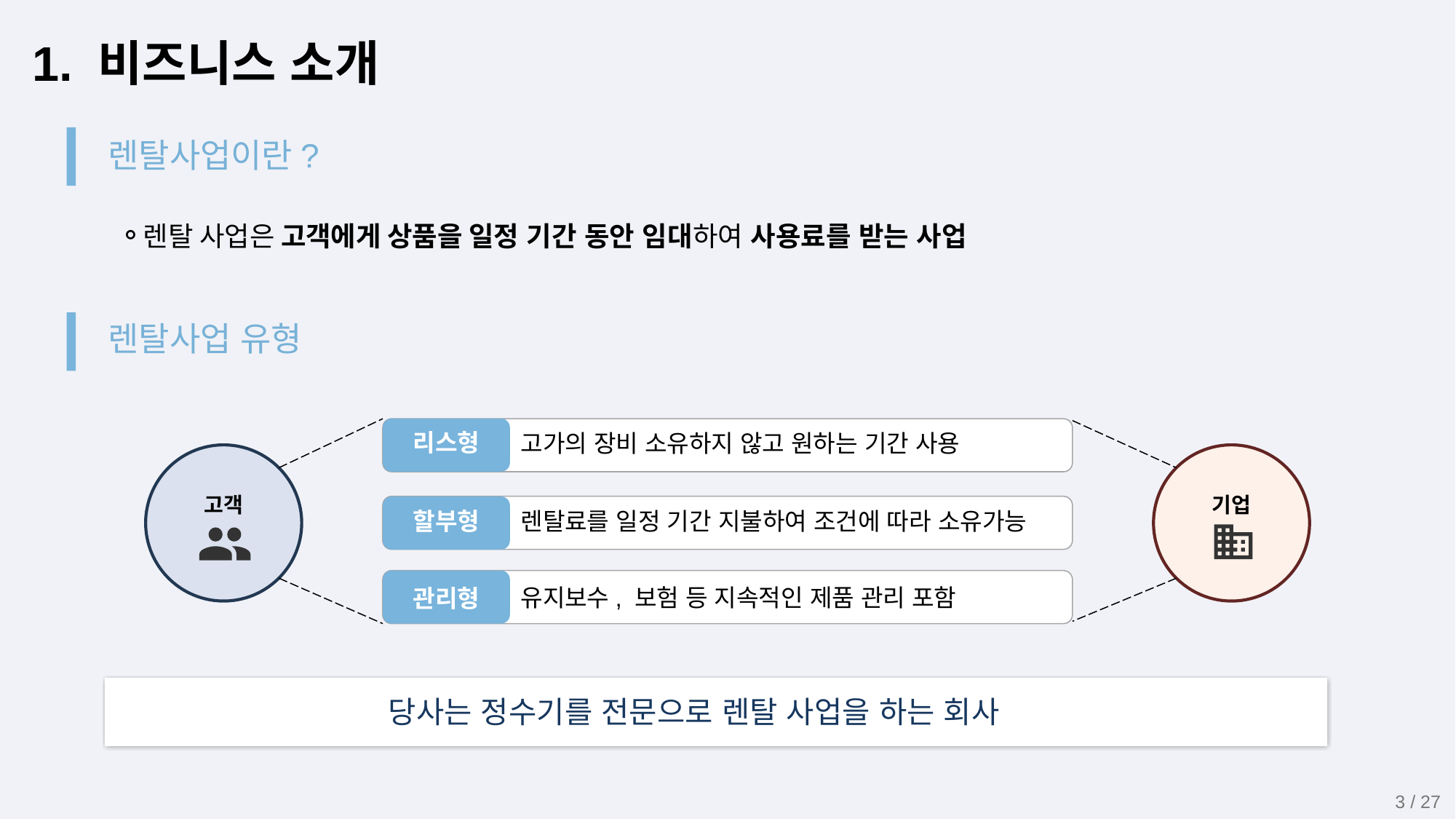

1. 비즈니스 소개

렌탈사업이란?
렌탈 사업은 고객에게 상품을 일정 기간 동안 임대하여 사용료를 받는 사업

렌탈사업 유형

리스형

고가의 장비 소유하지 않고 원하는 기간 사용

기업

고객

할부형
렌탈료를 일정 기간 지불하여 조건에 따라 소유가능

관리형
유지보수, 보험 등 지속적인 제품 관리 포함

당사는 정수기를 전문으로 렌탈 사업을 하는 회사
3 / 27